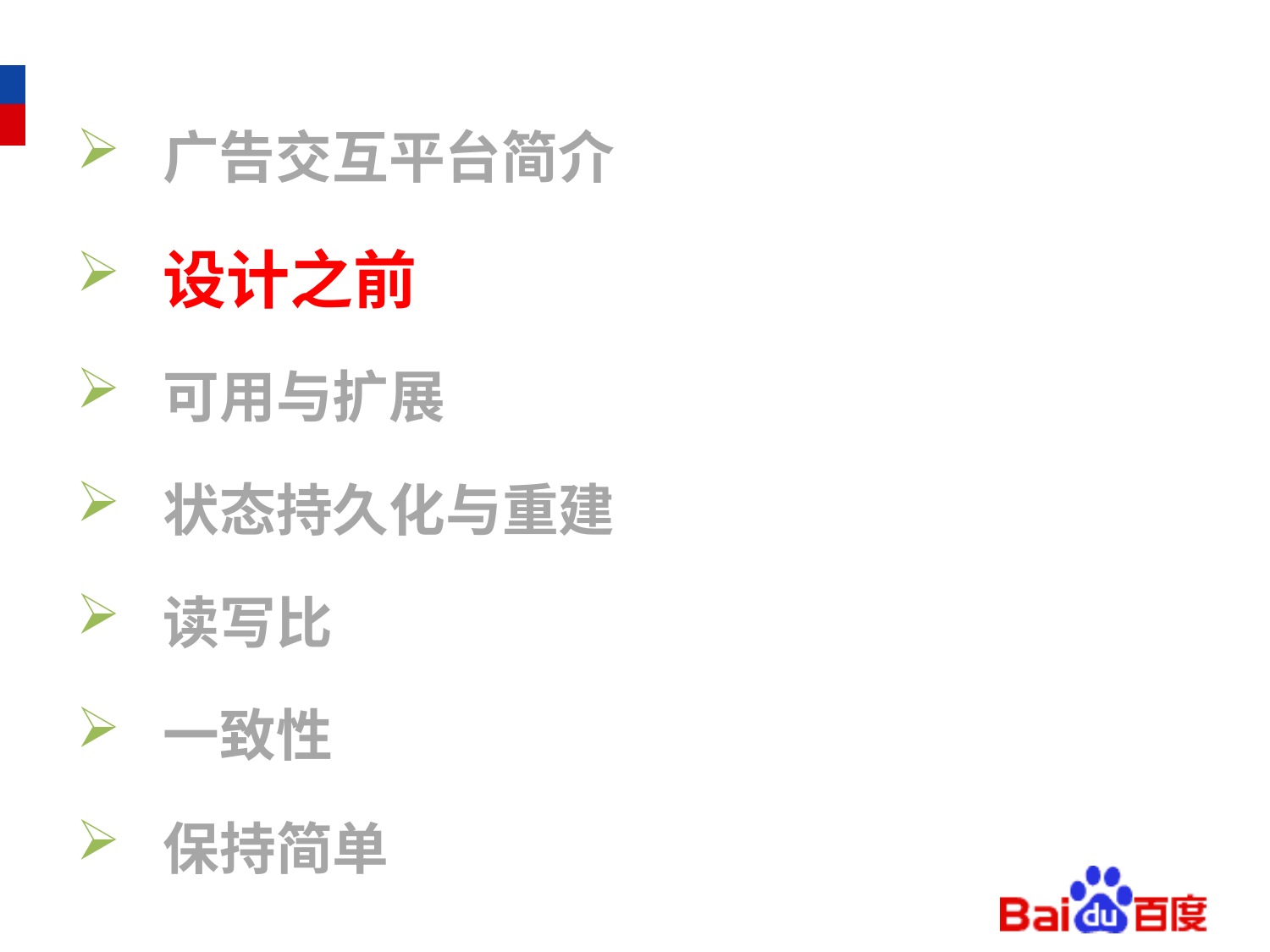

广告交互平台简介
  设计之前
  可用与扩展
  状态持久化与重建
  读写比
  一致性
  保持简单